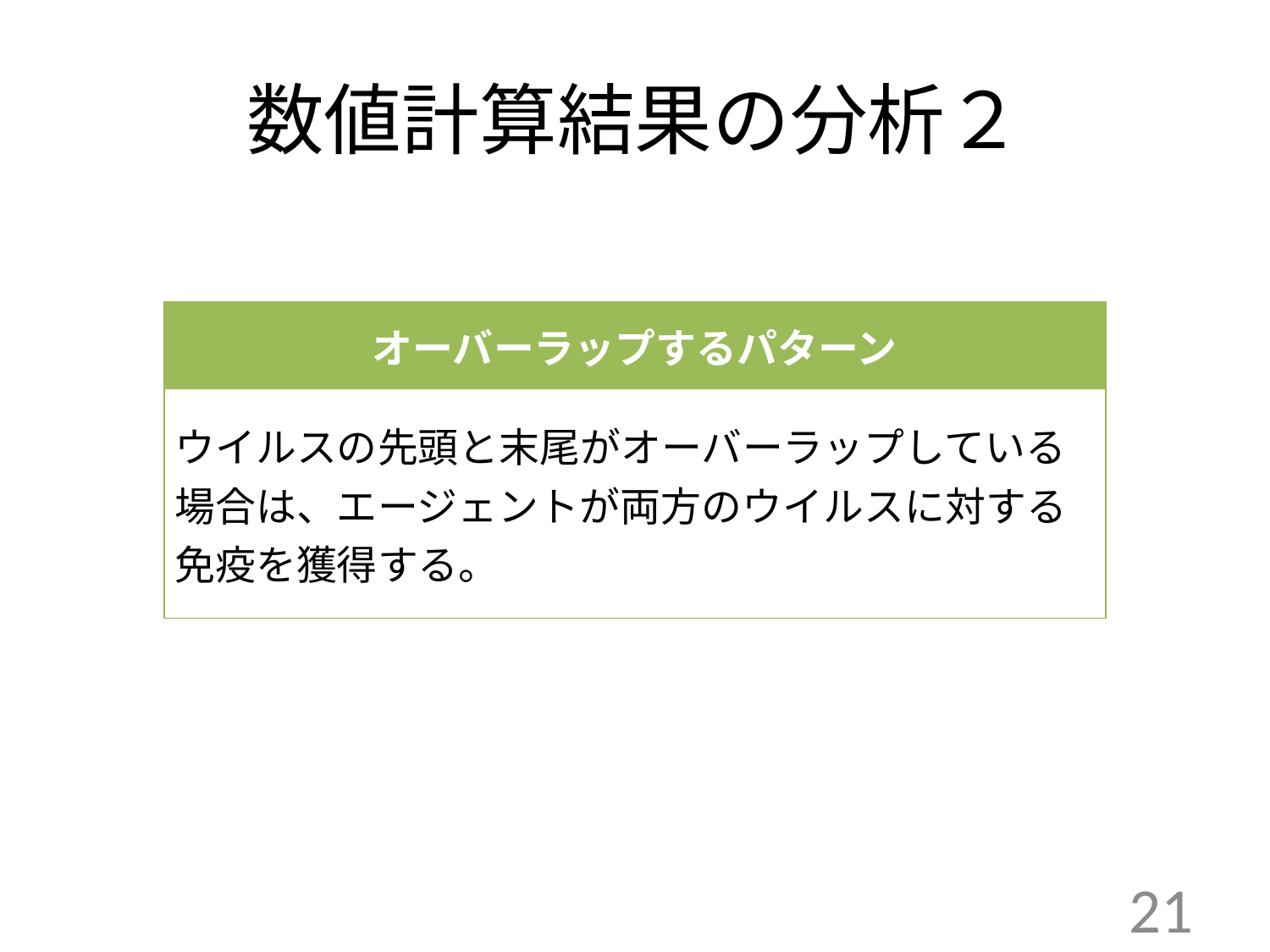

# 数値計算結果の分析２
| オーバーラップするパターン |
| --- |
| ウイルスの先頭と末尾がオーバーラップしている場合は、エージェントが両方のウイルスに対する免疫を獲得する。 |
21